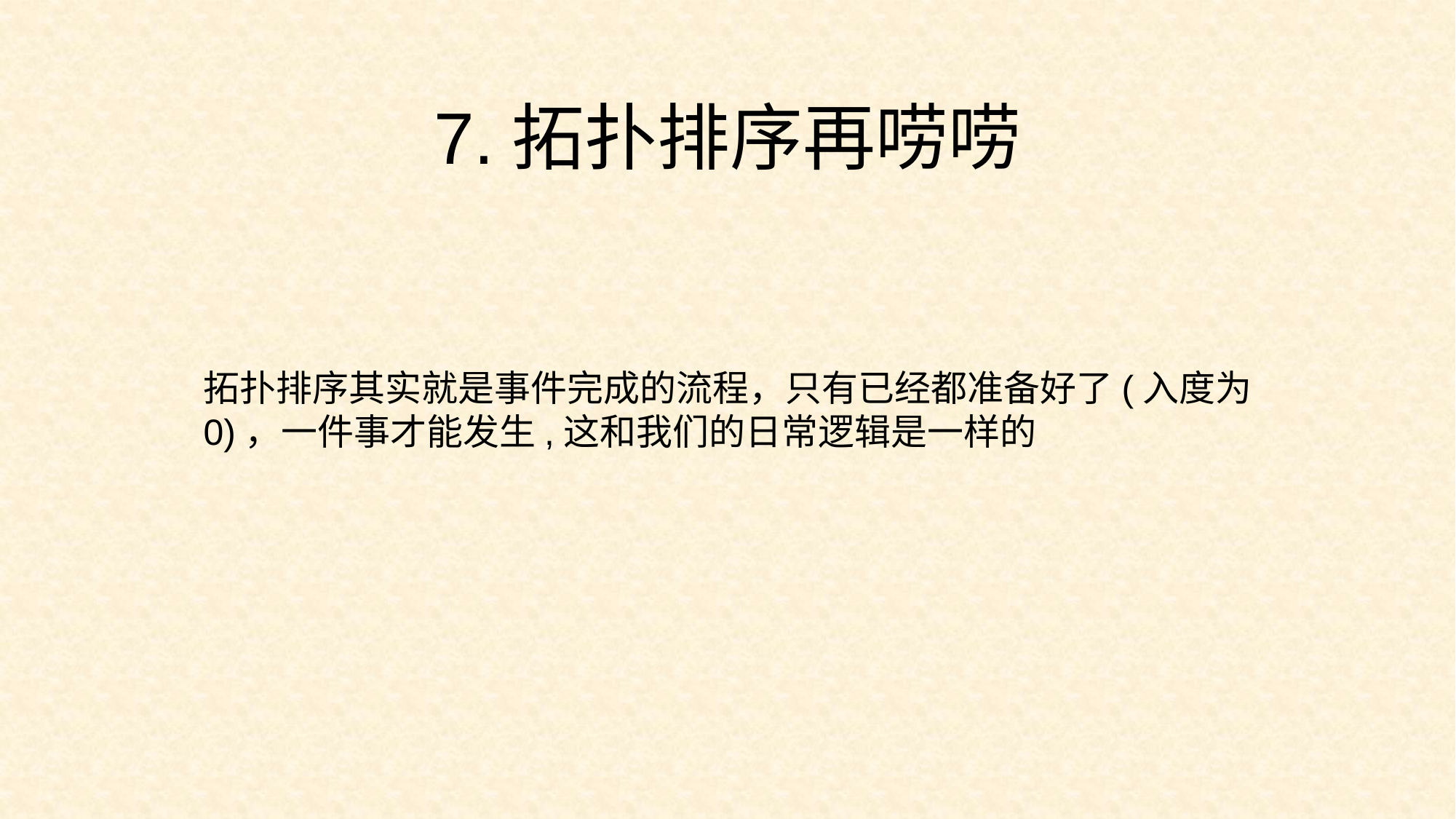

7.拓扑排序再唠唠
拓扑排序其实就是事件完成的流程，只有已经都准备好了(入度为0)，一件事才能发生,这和我们的日常逻辑是一样的